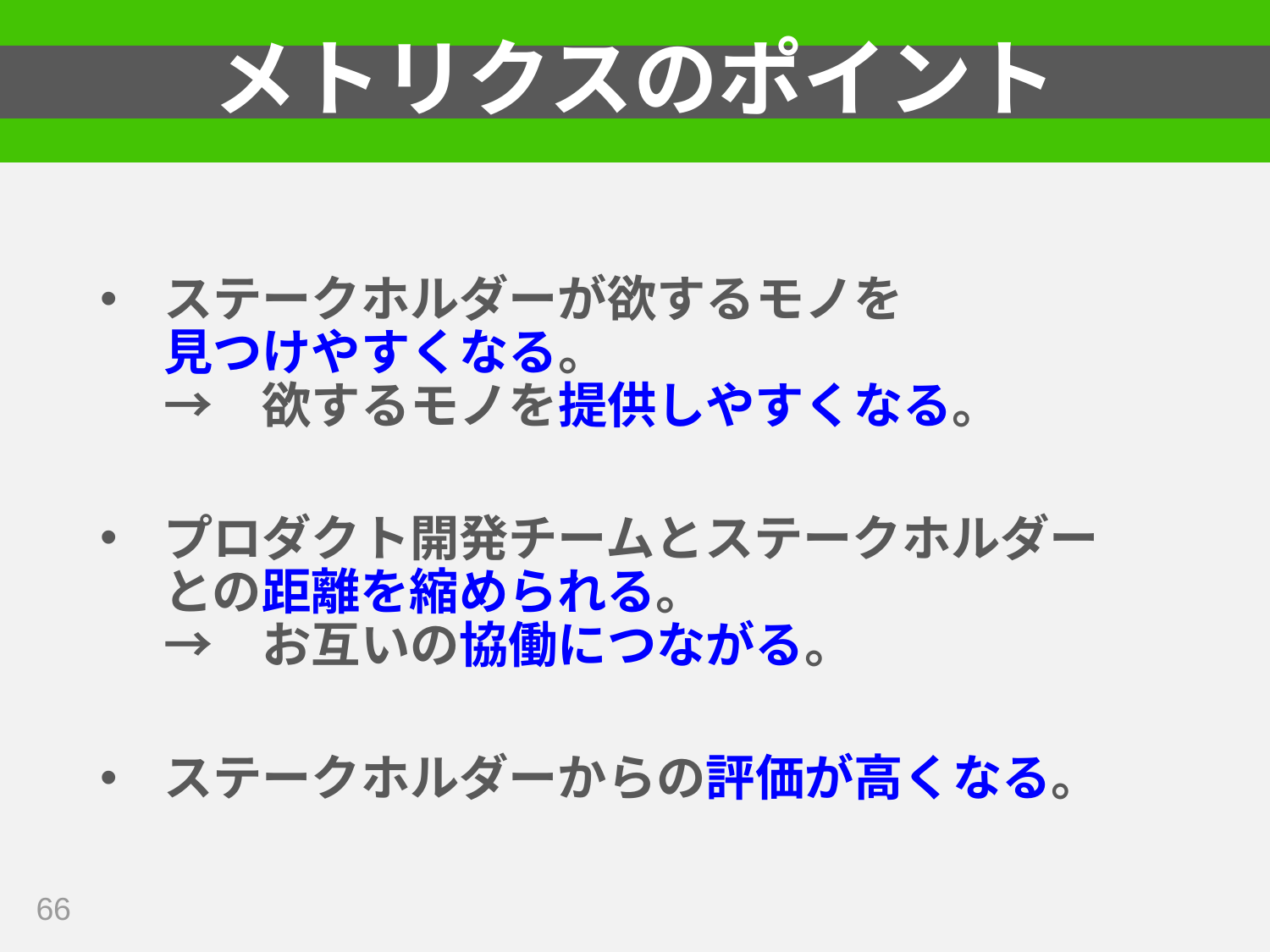

# メトリクスのポイント
ステークホルダーが欲するモノを
見つけやすくなる。
→　欲するモノを提供しやすくなる。

プロダクト開発チームとステークホルダー
との距離を縮められる。
→　お互いの協働につながる。

ステークホルダーからの評価が高くなる。
66